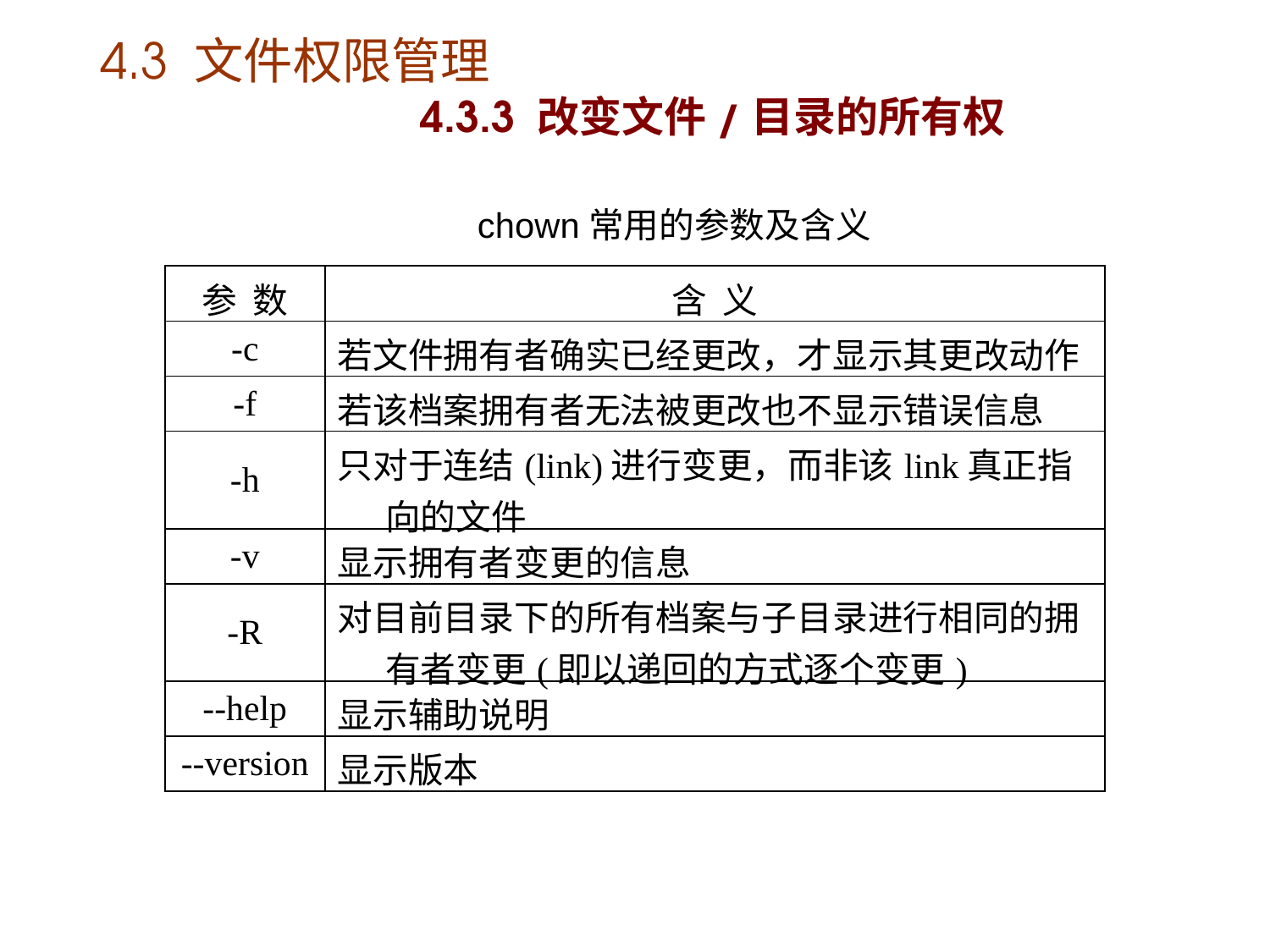

# 4.3 文件权限管理 4.3.3 改变文件/目录的所有权
chown常用的参数及含义
| 参 数 | 含 义 |
| --- | --- |
| -c | 若文件拥有者确实已经更改，才显示其更改动作 |
| -f | 若该档案拥有者无法被更改也不显示错误信息 |
| -h | 只对于连结(link)进行变更，而非该link真正指向的文件 |
| -v | 显示拥有者变更的信息 |
| -R | 对目前目录下的所有档案与子目录进行相同的拥有者变更(即以递回的方式逐个变更) |
| --help | 显示辅助说明 |
| --version | 显示版本 |